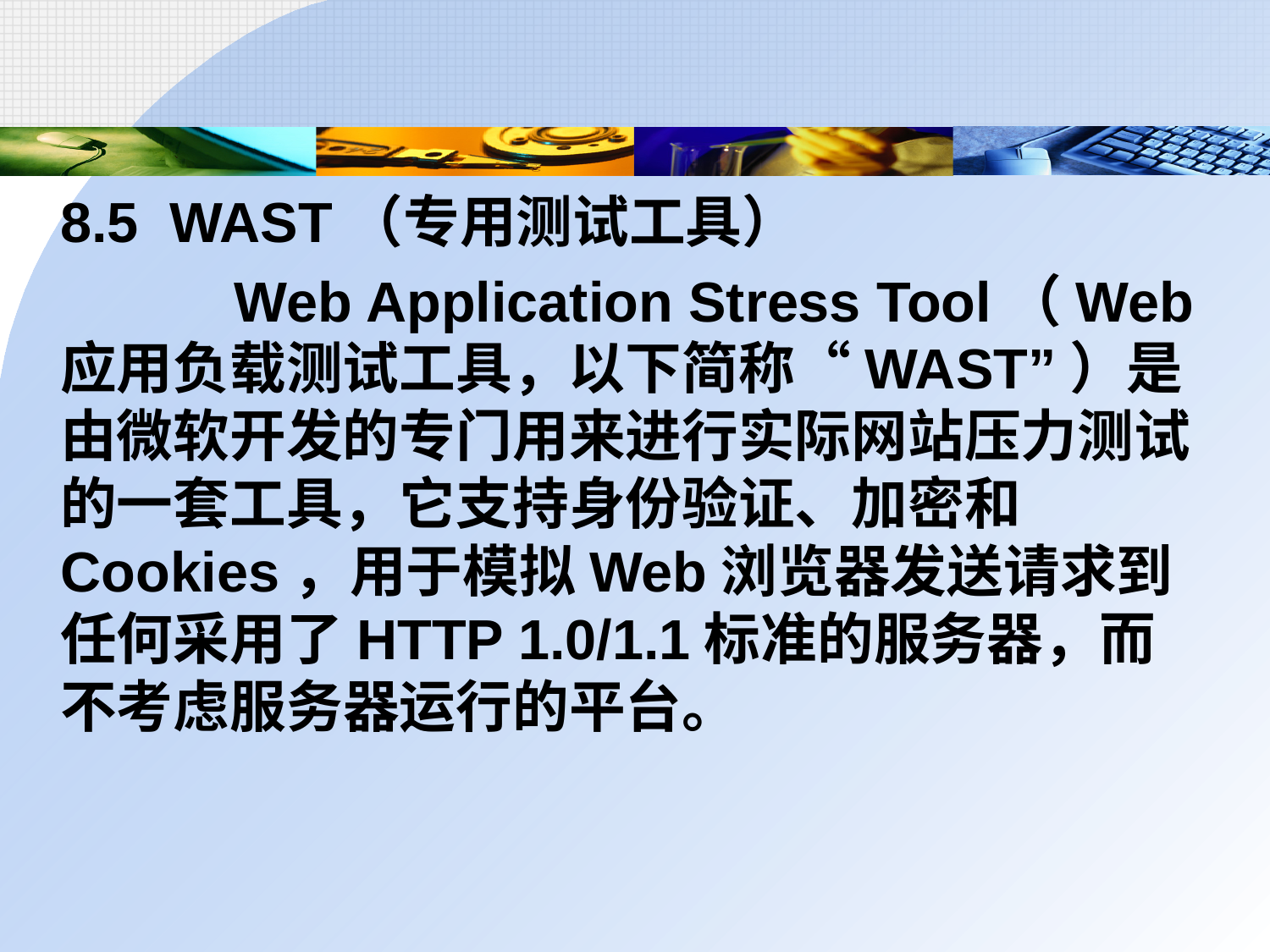

8.5  WAST（专用测试工具）
		   Web Application Stress Tool（Web应用负载测试工具，以下简称“WAST”）是由微软开发的专门用来进行实际网站压力测试的一套工具，它支持身份验证、加密和Cookies，用于模拟Web浏览器发送请求到任何采用了HTTP 1.0/1.1标准的服务器，而不考虑服务器运行的平台。